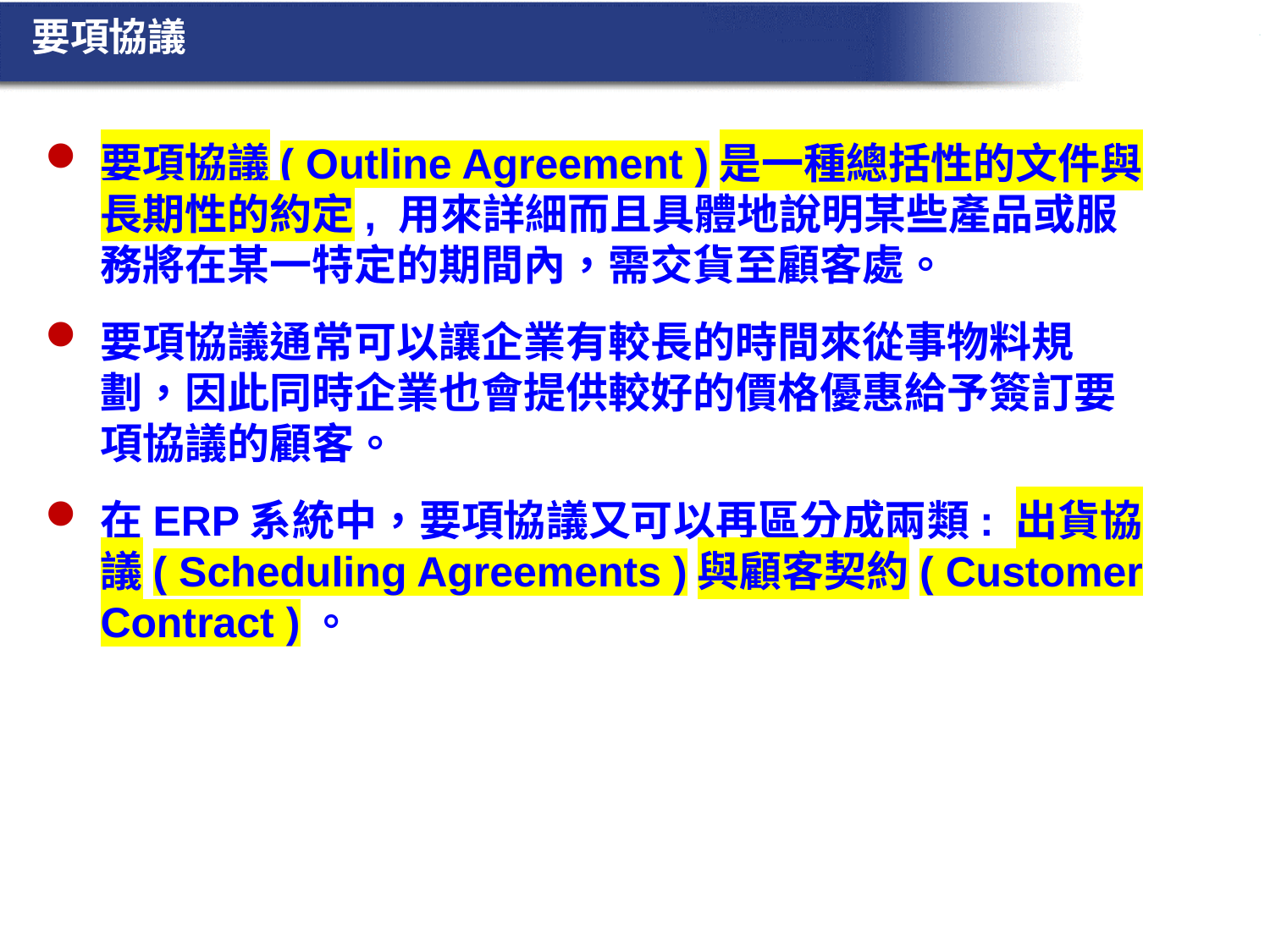

要項協議
要項協議( Outline Agreement )是一種總括性的文件與長期性的約定, 用來詳細而且具體地說明某些產品或服務將在某一特定的期間內，需交貨至顧客處。
要項協議通常可以讓企業有較長的時間來從事物料規劃，因此同時企業也會提供較好的價格優惠給予簽訂要項協議的顧客。
在ERP系統中，要項協議又可以再區分成兩類: 出貨協議( Scheduling Agreements )與顧客契約( Customer Contract )。